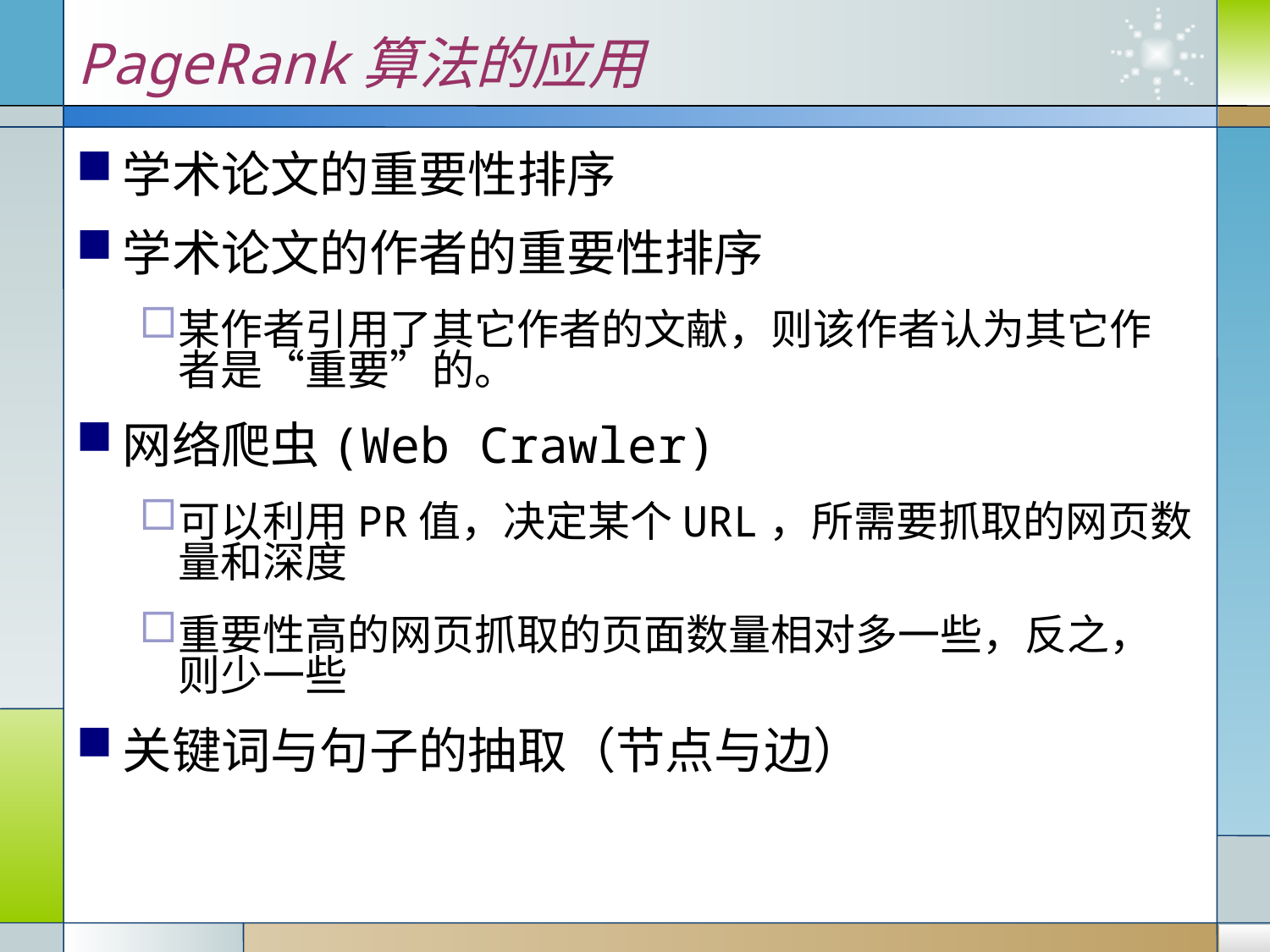

PageRank算法的应用
学术论文的重要性排序
学术论文的作者的重要性排序
某作者引用了其它作者的文献，则该作者认为其它作者是“重要”的。
网络爬虫(Web Crawler)
可以利用PR值，决定某个URL，所需要抓取的网页数量和深度
重要性高的网页抓取的页面数量相对多一些，反之，则少一些
关键词与句子的抽取（节点与边）